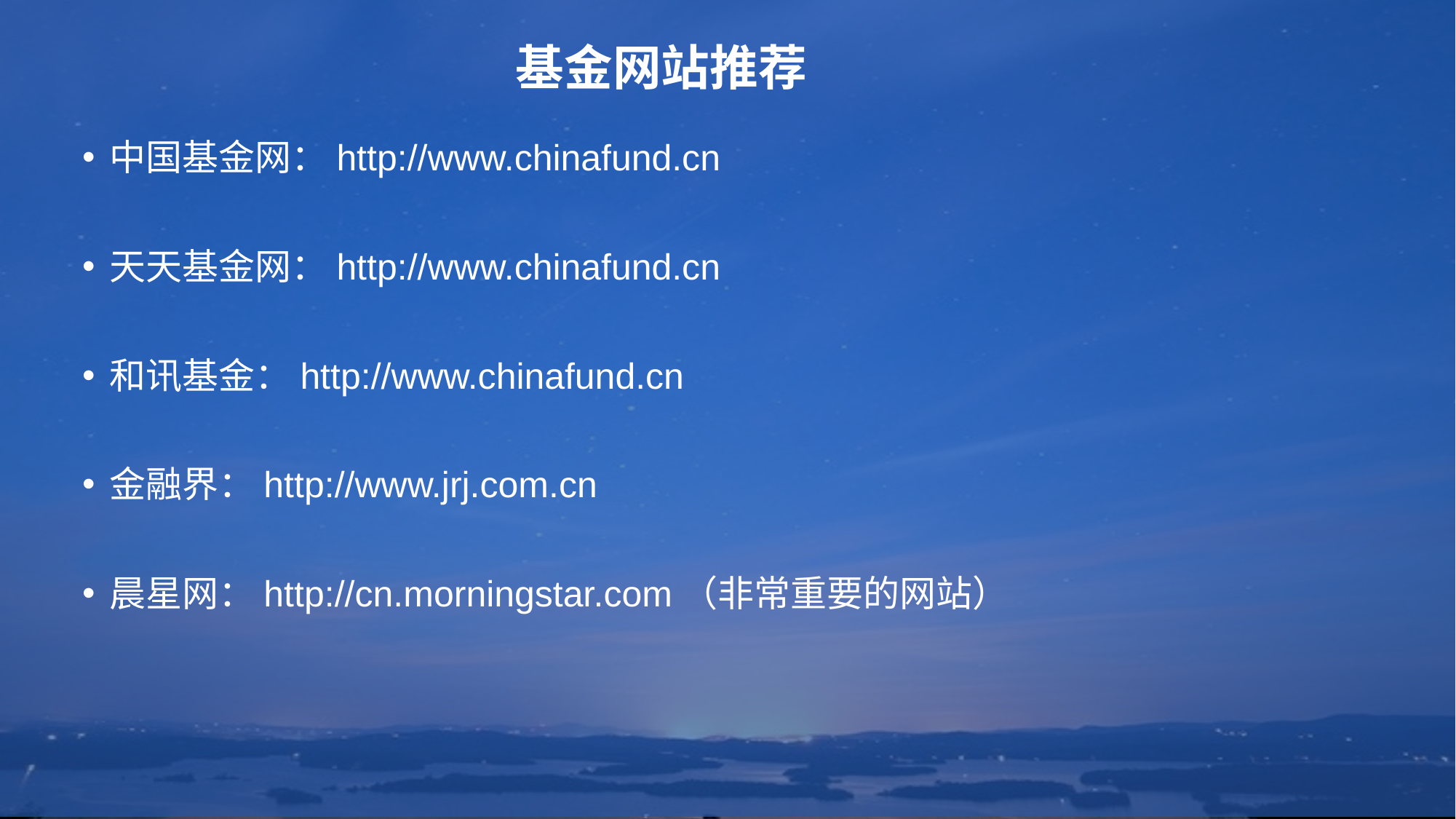

# 基金网站推荐
中国基金网：http://www.chinafund.cn

天天基金网：http://www.chinafund.cn

和讯基金：http://www.chinafund.cn

金融界：http://www.jrj.com.cn

晨星网：http://cn.morningstar.com（非常重要的网站）